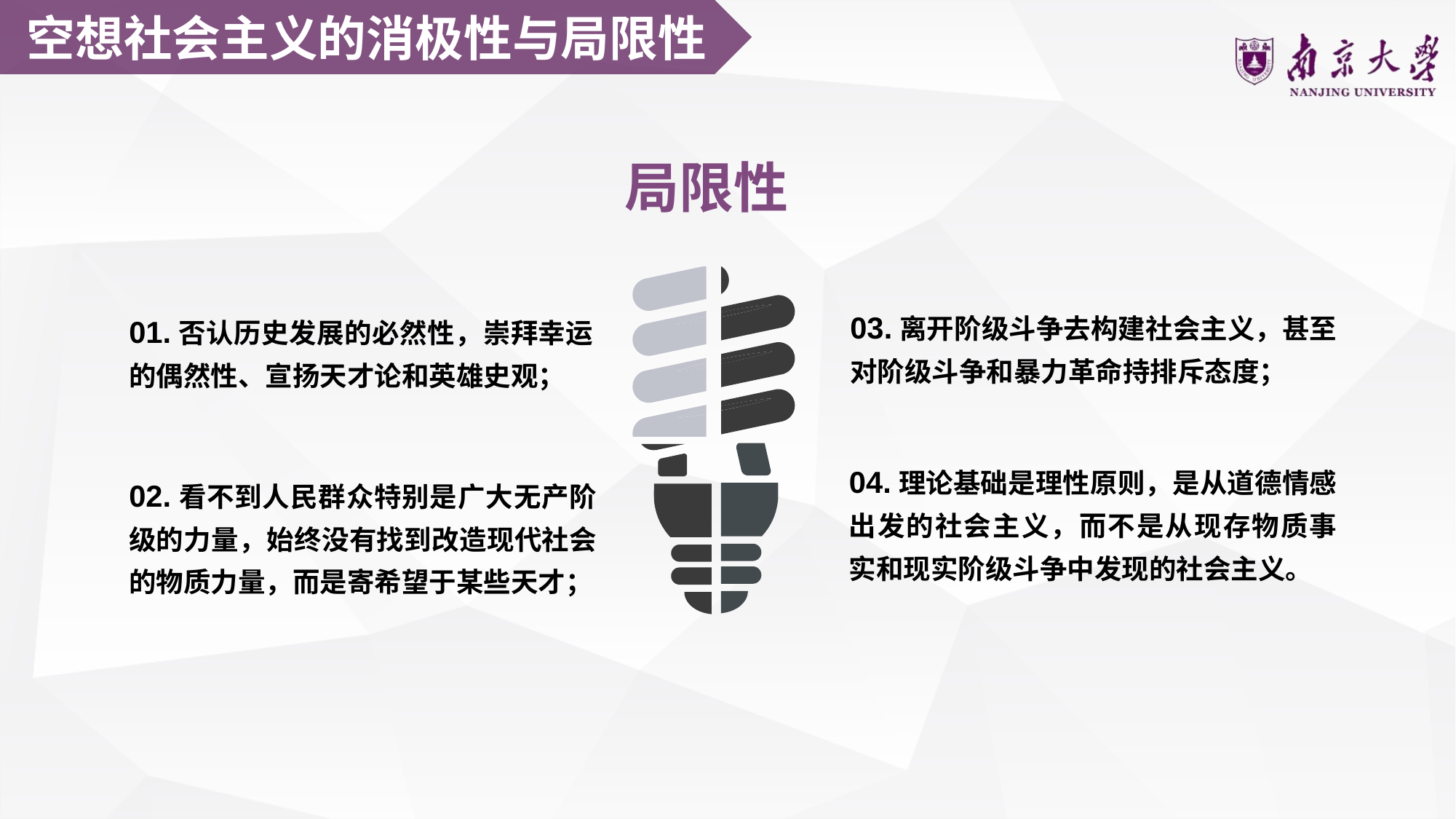

空想社会主义的消极性与局限性

局限性

03.离开阶级斗争去构建社会主义，甚至对阶级斗争和暴力革命持排斥态度；
01.否认历史发展的必然性，崇拜幸运的偶然性、宣扬天才论和英雄史观；

04.理论基础是理性原则，是从道德情感出发的社会主义，而不是从现存物质事实和现实阶级斗争中发现的社会主义。
02.看不到人民群众特别是广大无产阶级的力量，始终没有找到改造现代社会的物质力量，而是寄希望于某些天才；